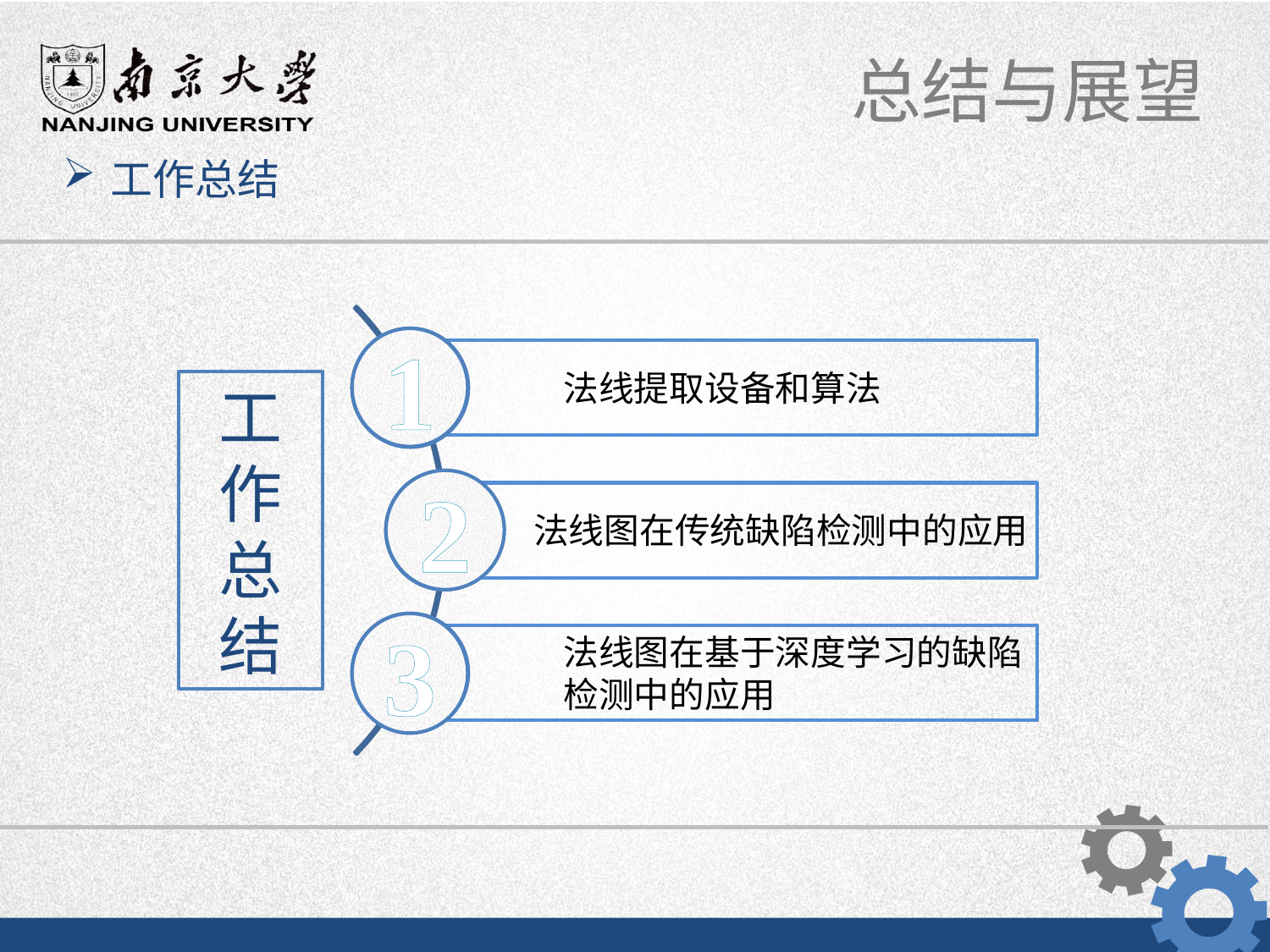

工作总结

法线提取设备和算法

法线图在传统缺陷检测中的应用

法线图在基于深度学习的缺陷检测中的应用
1
2
3
工作总结